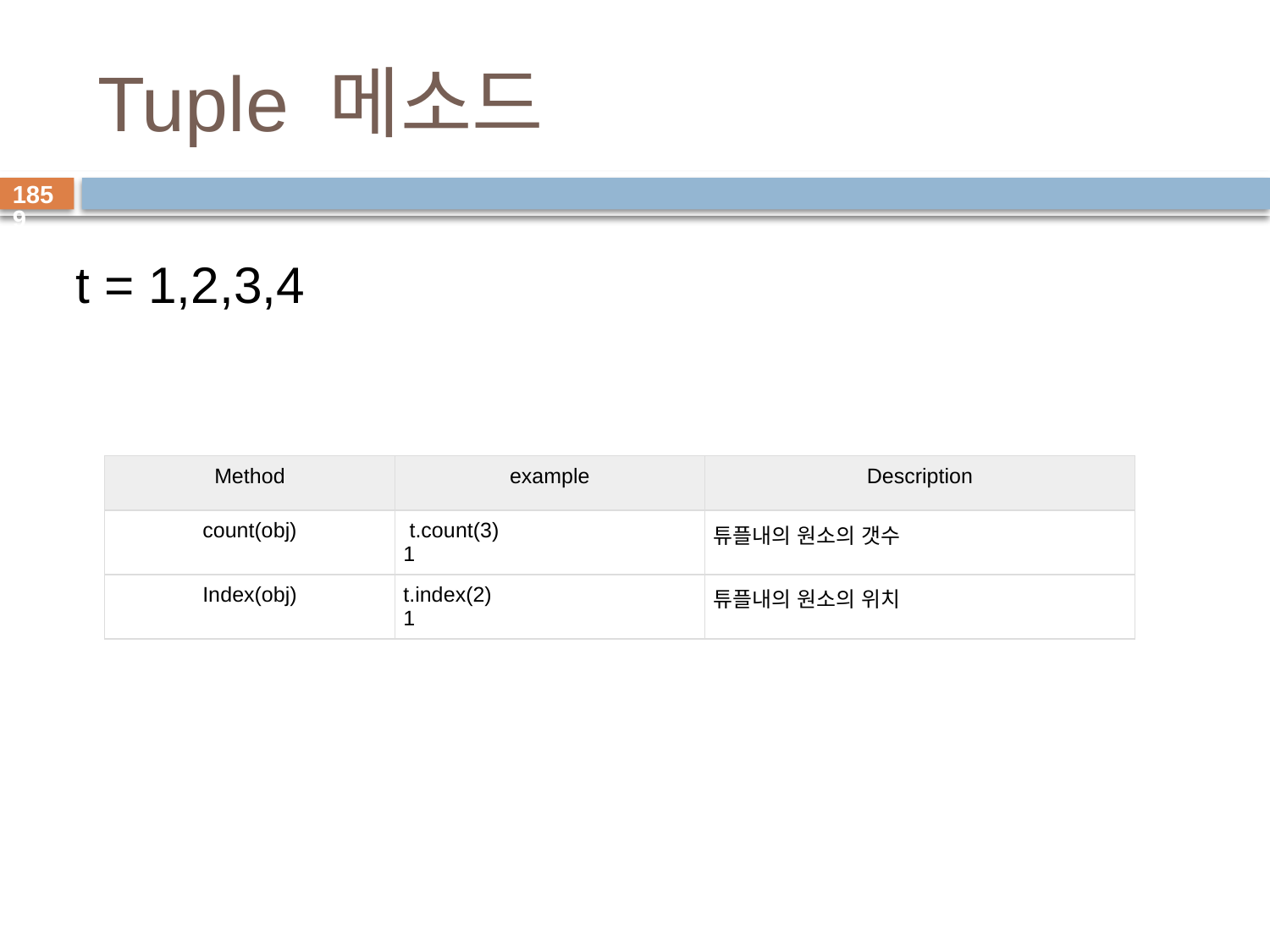

# Tuple 메소드
1859
t = 1,2,3,4

| Method | example | Description |
| --- | --- | --- |
| count(obj) | t.count(3) 1 | 튜플내의 원소의 갯수 |
| Index(obj) | t.index(2) 1 | 튜플내의 원소의 위치 |